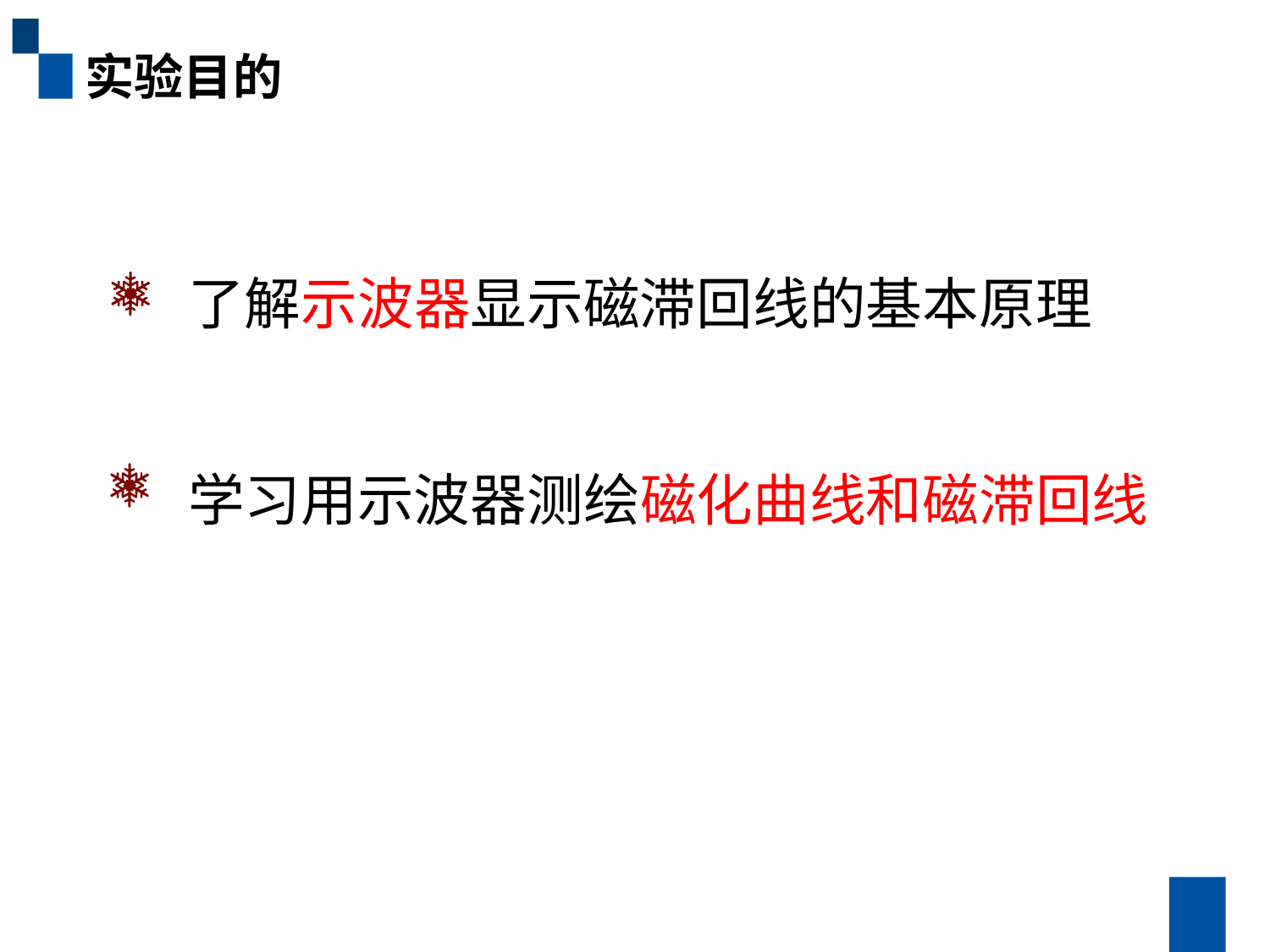

实验目的
了解示波器显示磁滞回线的基本原理

学习用示波器测绘磁化曲线和磁滞回线

19